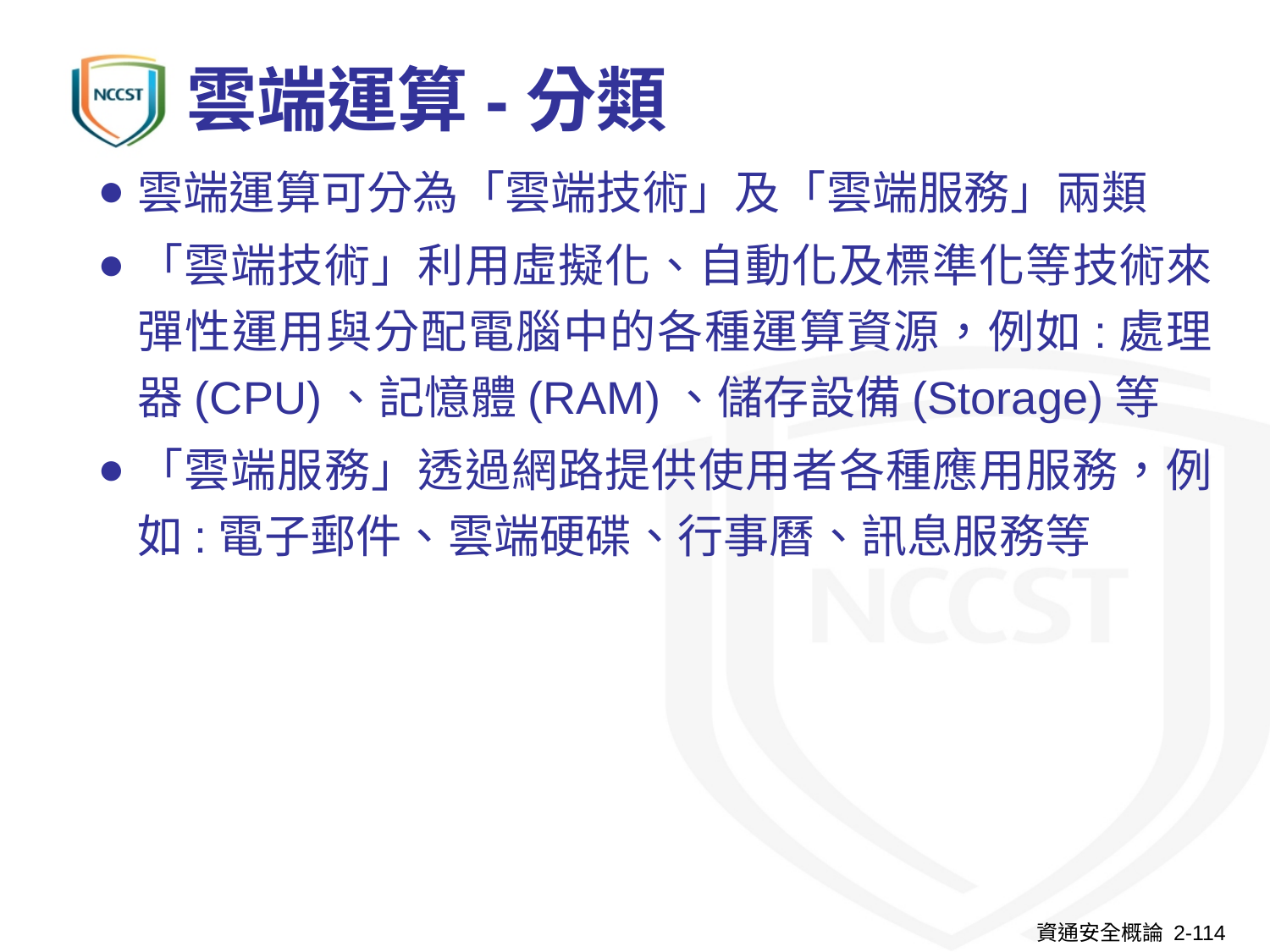

# 雲端運算-分類
雲端運算可分為「雲端技術」及「雲端服務」兩類
「雲端技術」利用虛擬化、自動化及標準化等技術來彈性運用與分配電腦中的各種運算資源，例如:處理器(CPU)、記憶體(RAM)、儲存設備(Storage)等
「雲端服務」透過網路提供使用者各種應用服務，例如:電子郵件、雲端硬碟、行事曆、訊息服務等